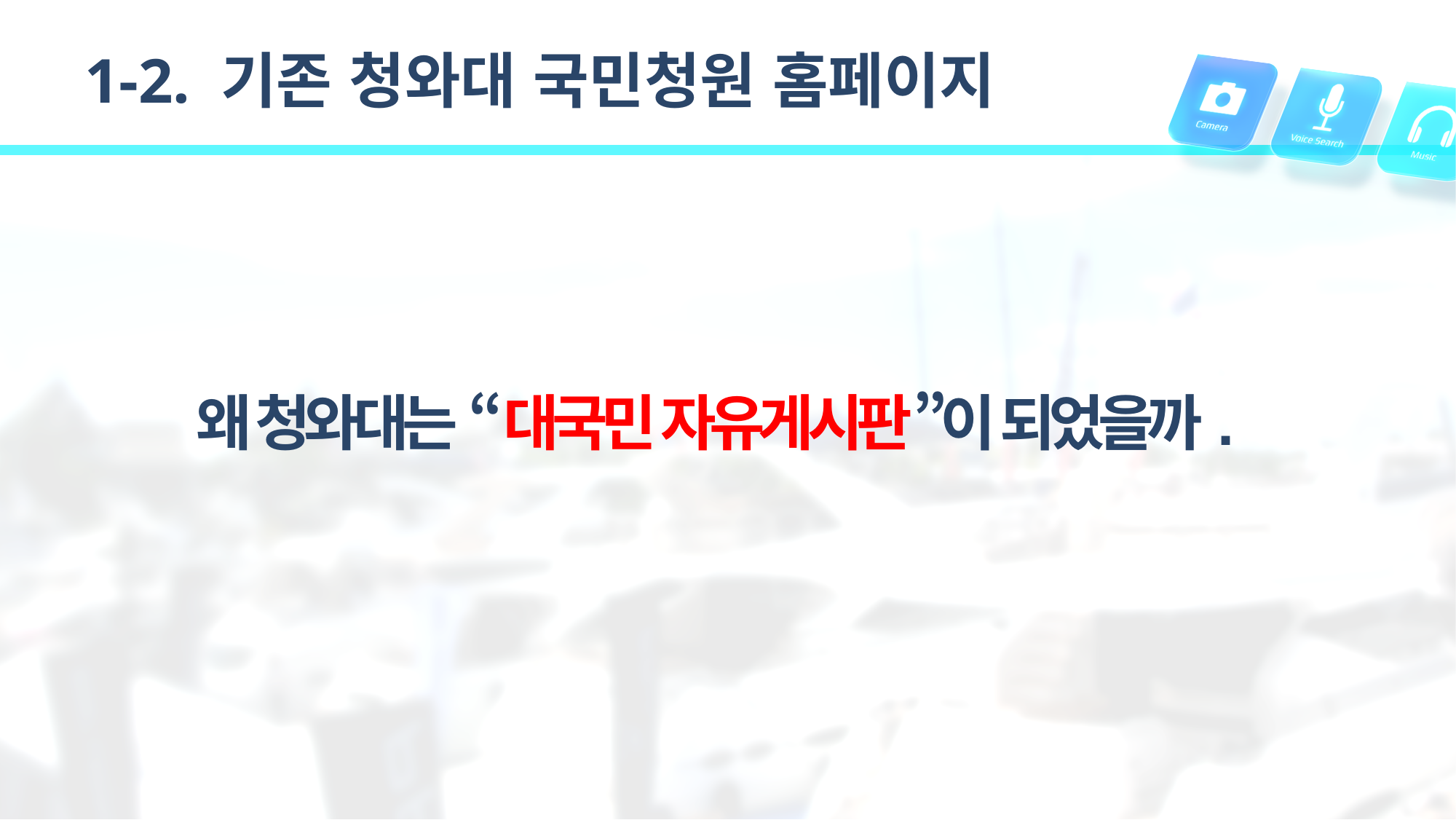

1-2. 기존 청와대 국민청원 홈페이지
# 왜 청와대는 “대국민 자유게시판”이 되었을까.